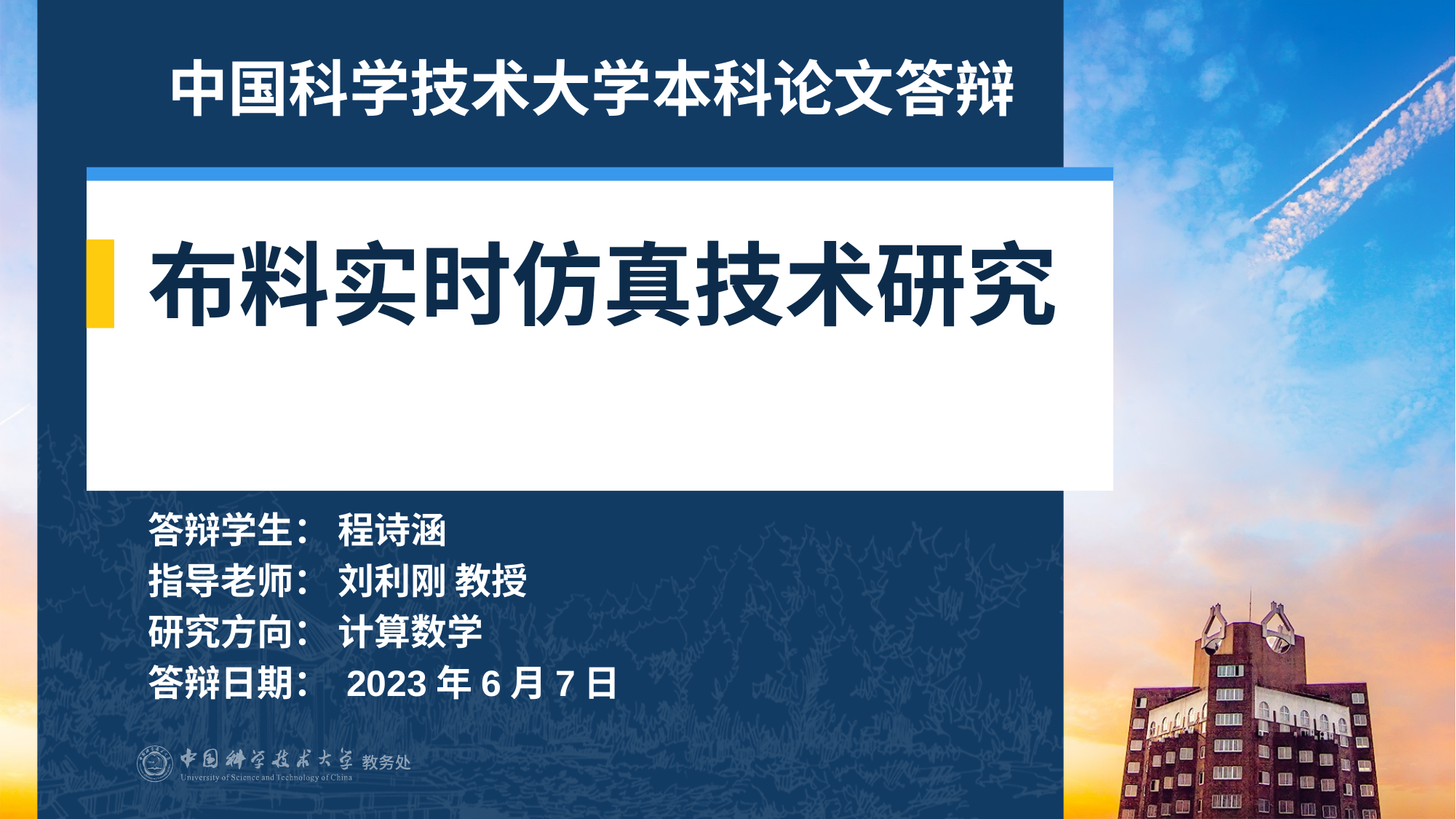

中国科学技术大学本科论文答辩
# 布料实时仿真技术研究

答辩学生： 程诗涵
指导老师： 刘利刚 教授
研究方向： 计算数学
答辩日期： 2023年6月7日